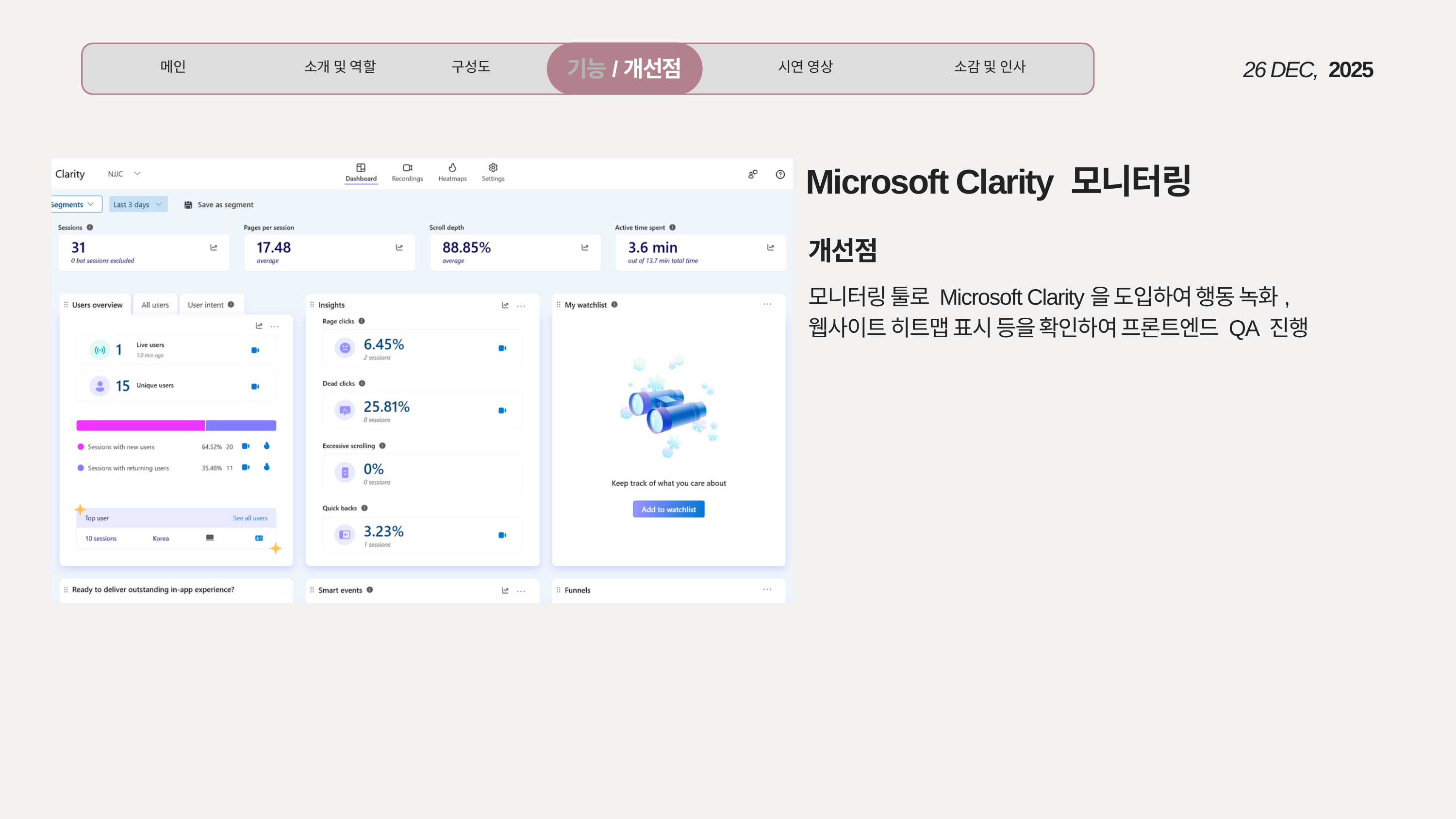

기능/개선점
메인
소개 및 역할
구성도
시연 영상
소감 및 인사
26 DEC,
2025

Microsoft Clarity 모니터링
개선점
모니터링 툴로 Microsoft Clarity을 도입하여 행동 녹화,
웹사이트 히트맵 표시 등을 확인하여 프론트엔드 QA 진행